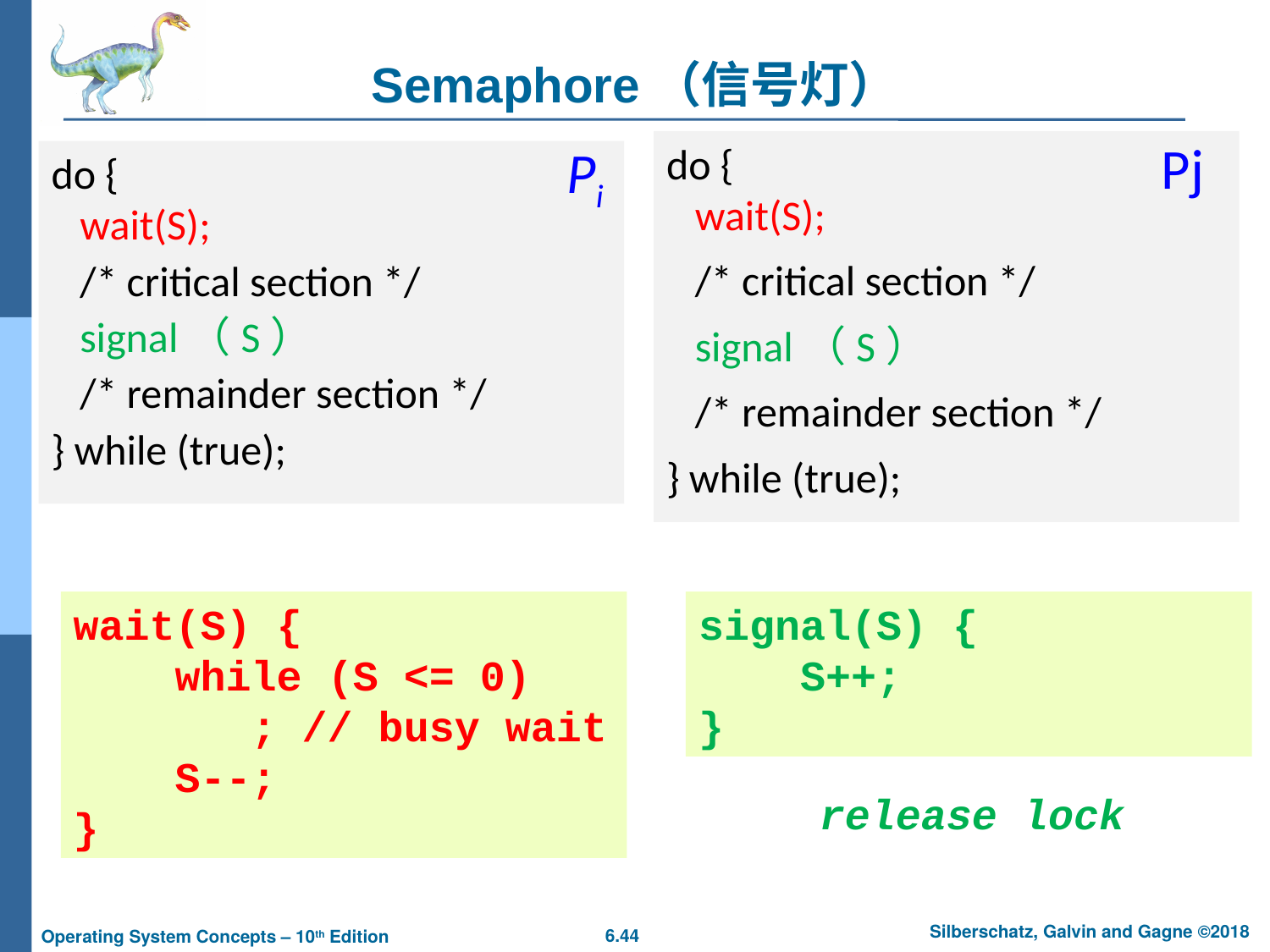

# Semaphore（信号灯）
Pj
Pi
do {
   wait(S);
   /* critical section */
   signal（S）
   /* remainder section */
} while (true);
do {
   wait(S);
   /* critical section */
   signal（S）
   /* remainder section */
} while (true);
wait(S) {
    while (S <= 0)
       ; // busy wait
    S--;
}
signal(S) {
    S++;
}
release lock